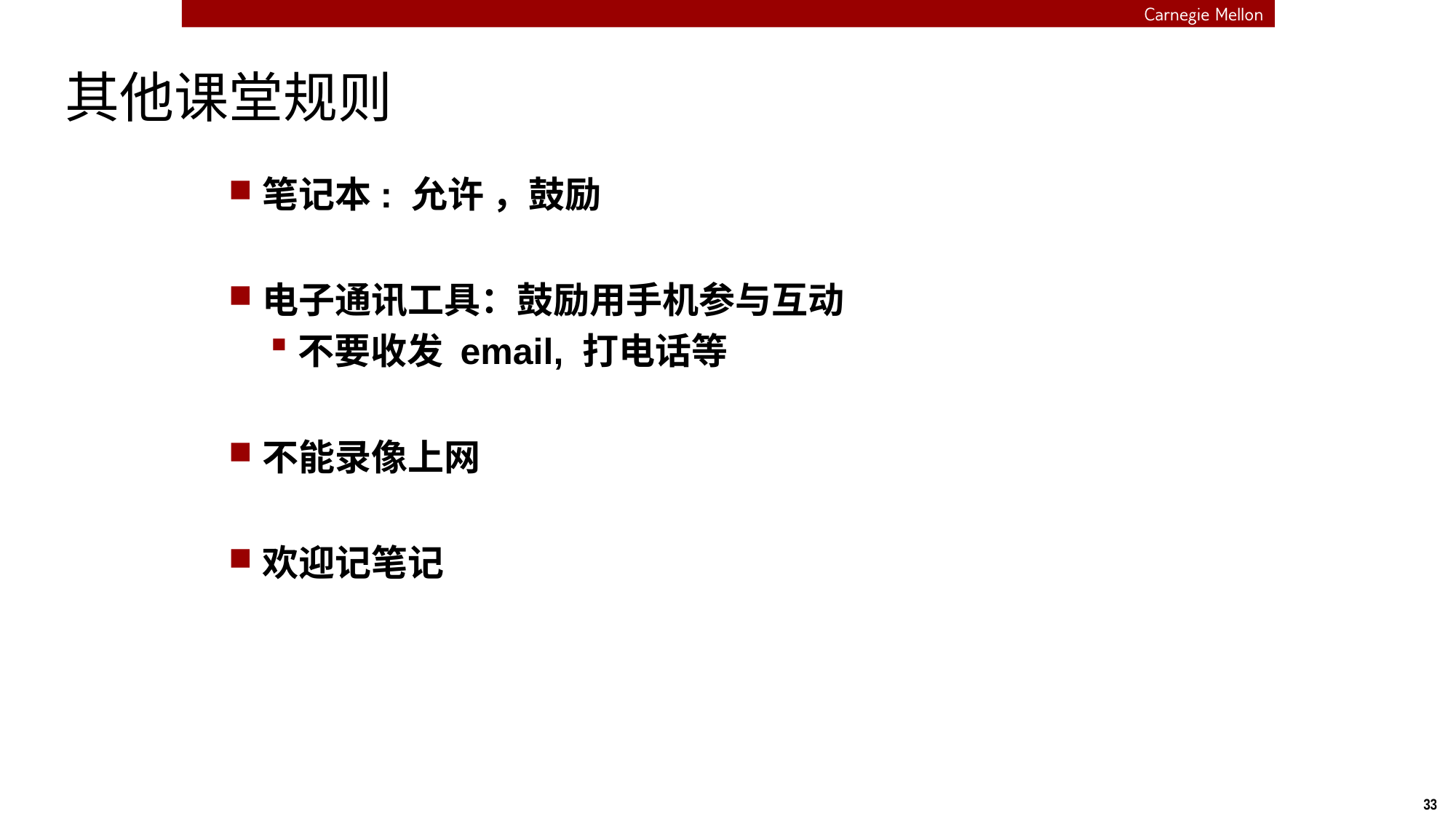

Carnegie Mellon
# 其他课堂规则
笔记本: 允许 ，鼓励

电子通讯工具：鼓励用手机参与互动
不要收发 email, 打电话等

不能录像上网

欢迎记笔记